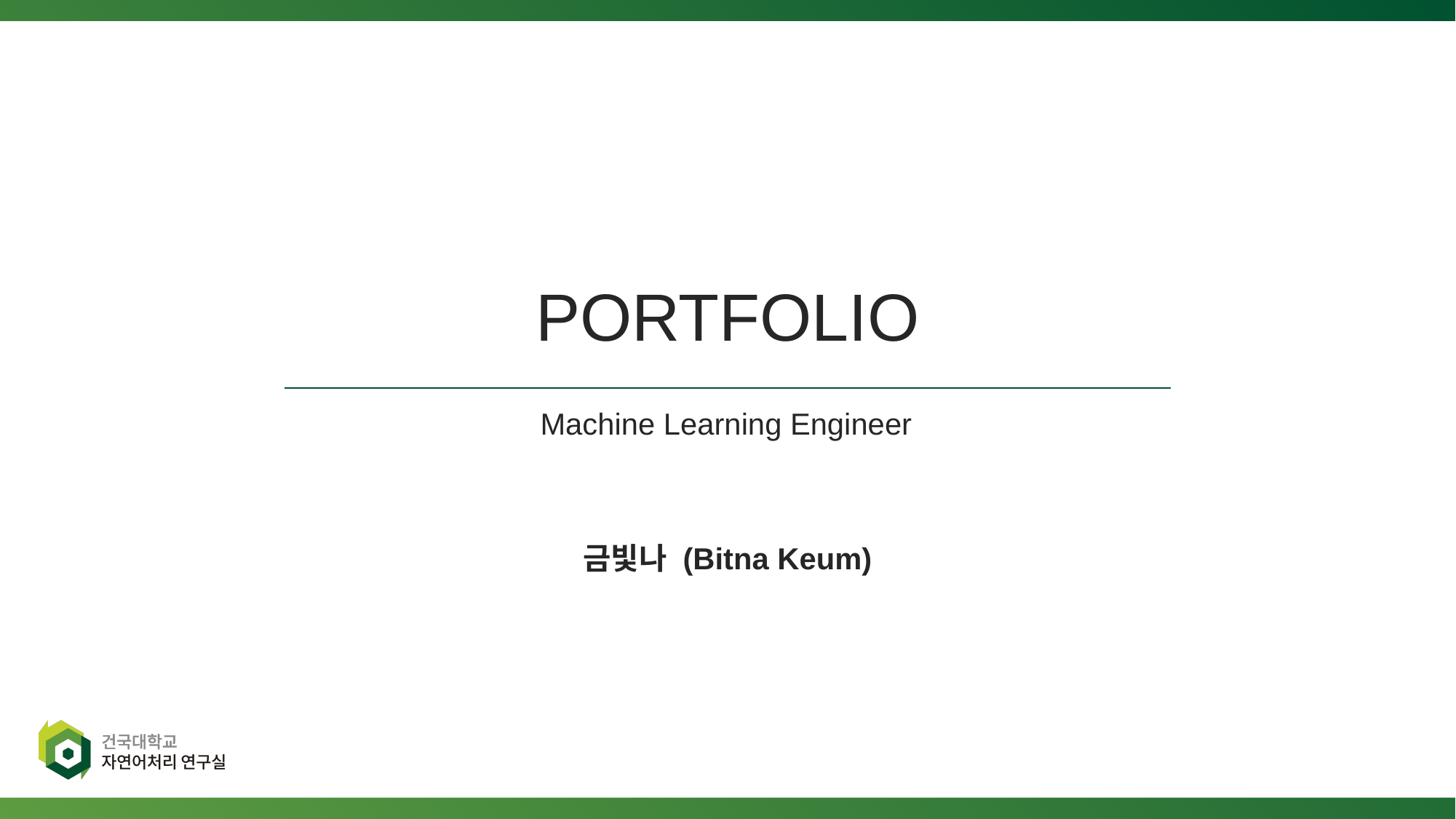

PORTFOLIO
Machine Learning Engineer
금빛나 (Bitna Keum)